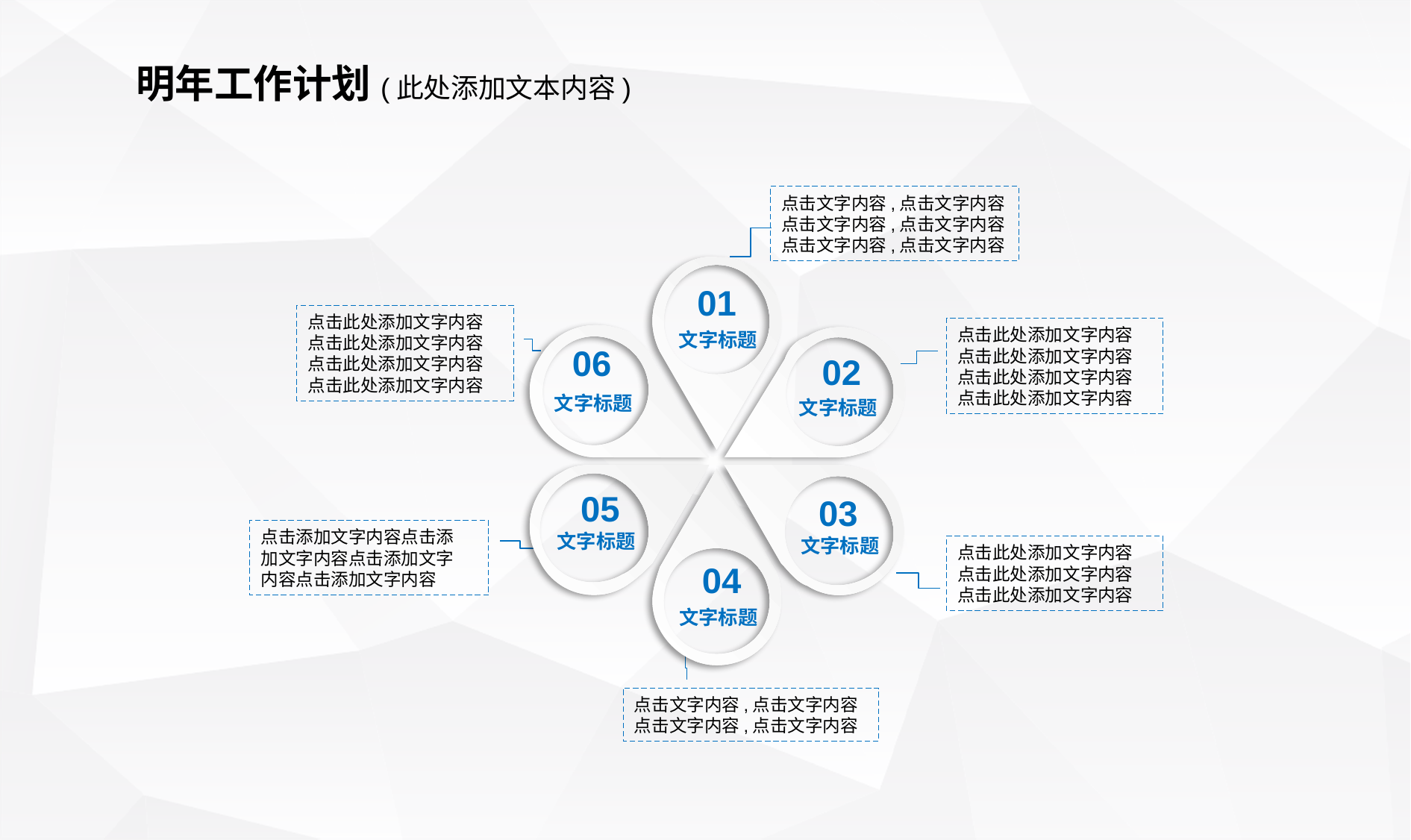

明年工作计划(此处添加文本内容)
点击文字内容,点击文字内容
点击文字内容,点击文字内容
点击文字内容,点击文字内容

01
文字标题

04
文字标题
点击此处添加文字内容
点击此处添加文字内容
点击此处添加文字内容
点击此处添加文字内容

06
文字标题

03
文字标题

02
文字标题

05
文字标题
点击此处添加文字内容
点击此处添加文字内容
点击此处添加文字内容
点击此处添加文字内容
点击添加文字内容点击添
加文字内容点击添加文字
内容点击添加文字内容
点击此处添加文字内容
点击此处添加文字内容
点击此处添加文字内容
点击文字内容,点击文字内容
点击文字内容,点击文字内容